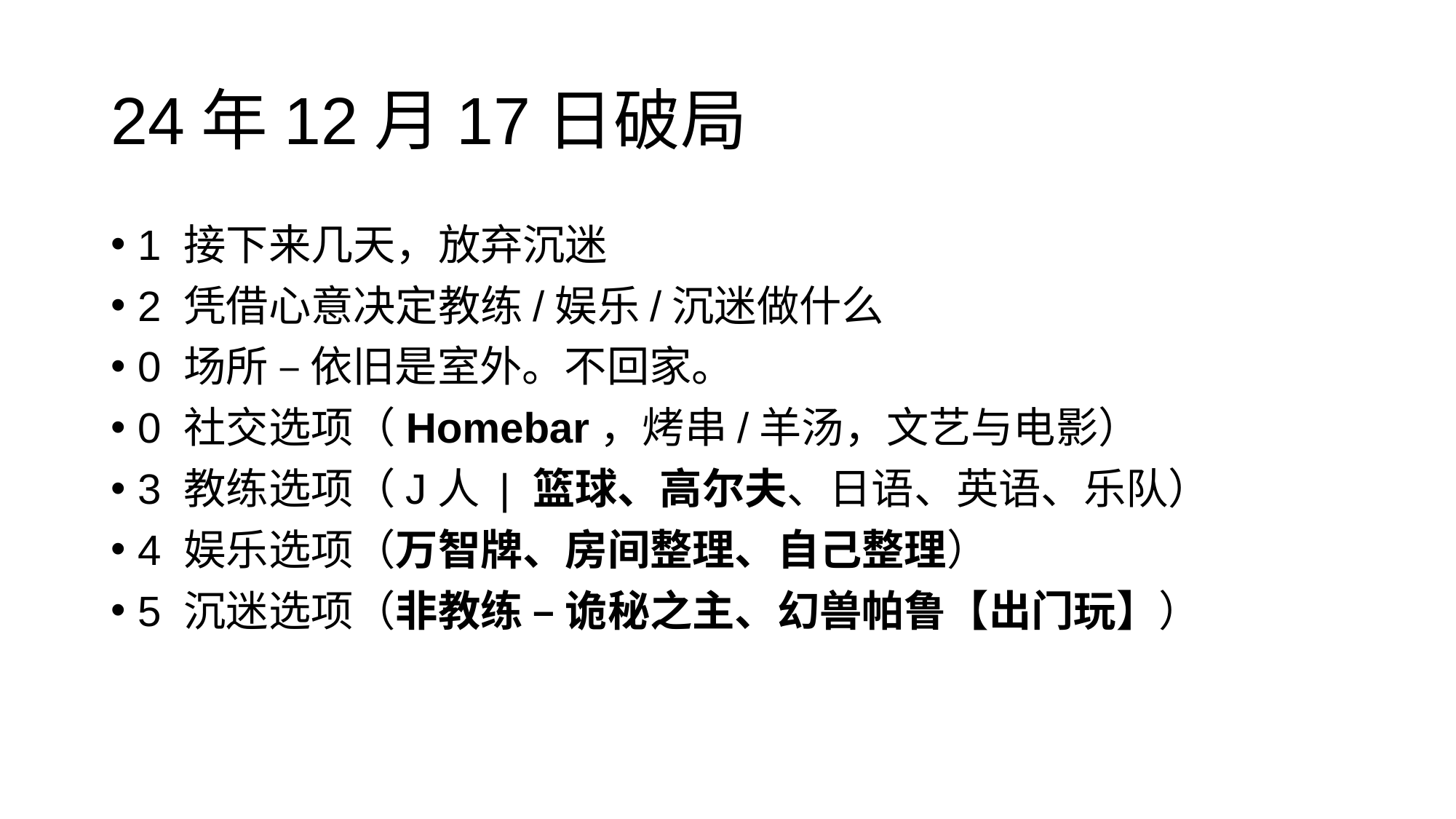

# 24年12月17日破局
1 接下来几天，放弃沉迷
2 凭借心意决定教练/娱乐/沉迷做什么
0 场所 – 依旧是室外。不回家。
0 社交选项（Homebar，烤串/羊汤，文艺与电影）
3 教练选项（J人 | 篮球、高尔夫、日语、英语、乐队）
4 娱乐选项（万智牌、房间整理、自己整理）
5 沉迷选项（非教练 – 诡秘之主、幻兽帕鲁【出门玩】）